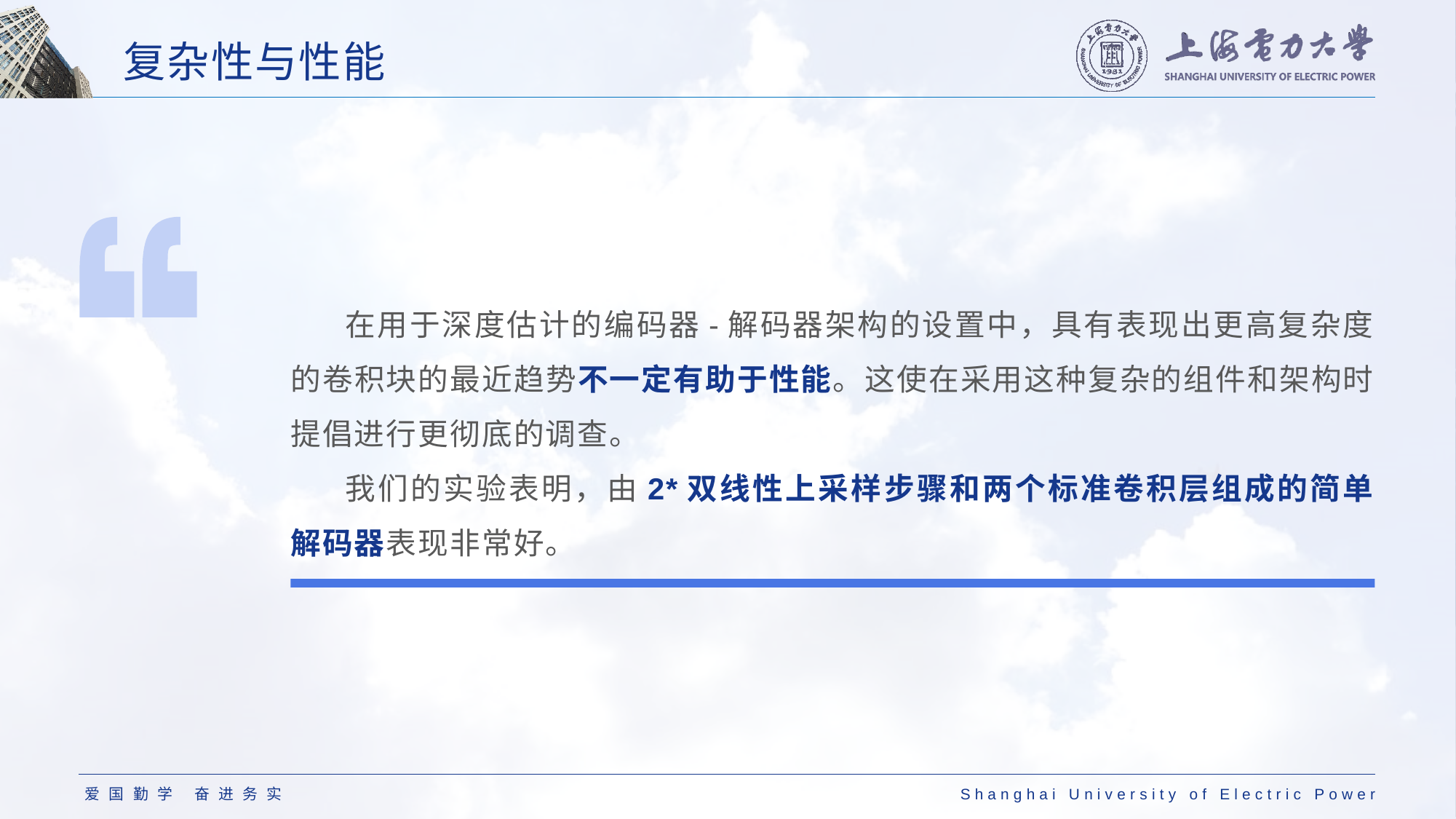

# 复杂性与性能

在用于深度估计的编码器-解码器架构的设置中，具有表现出更高复杂度的卷积块的最近趋势不一定有助于性能。这使在采用这种复杂的组件和架构时提倡进行更彻底的调查。
我们的实验表明，由2*双线性上采样步骤和两个标准卷积层组成的简单解码器表现非常好。